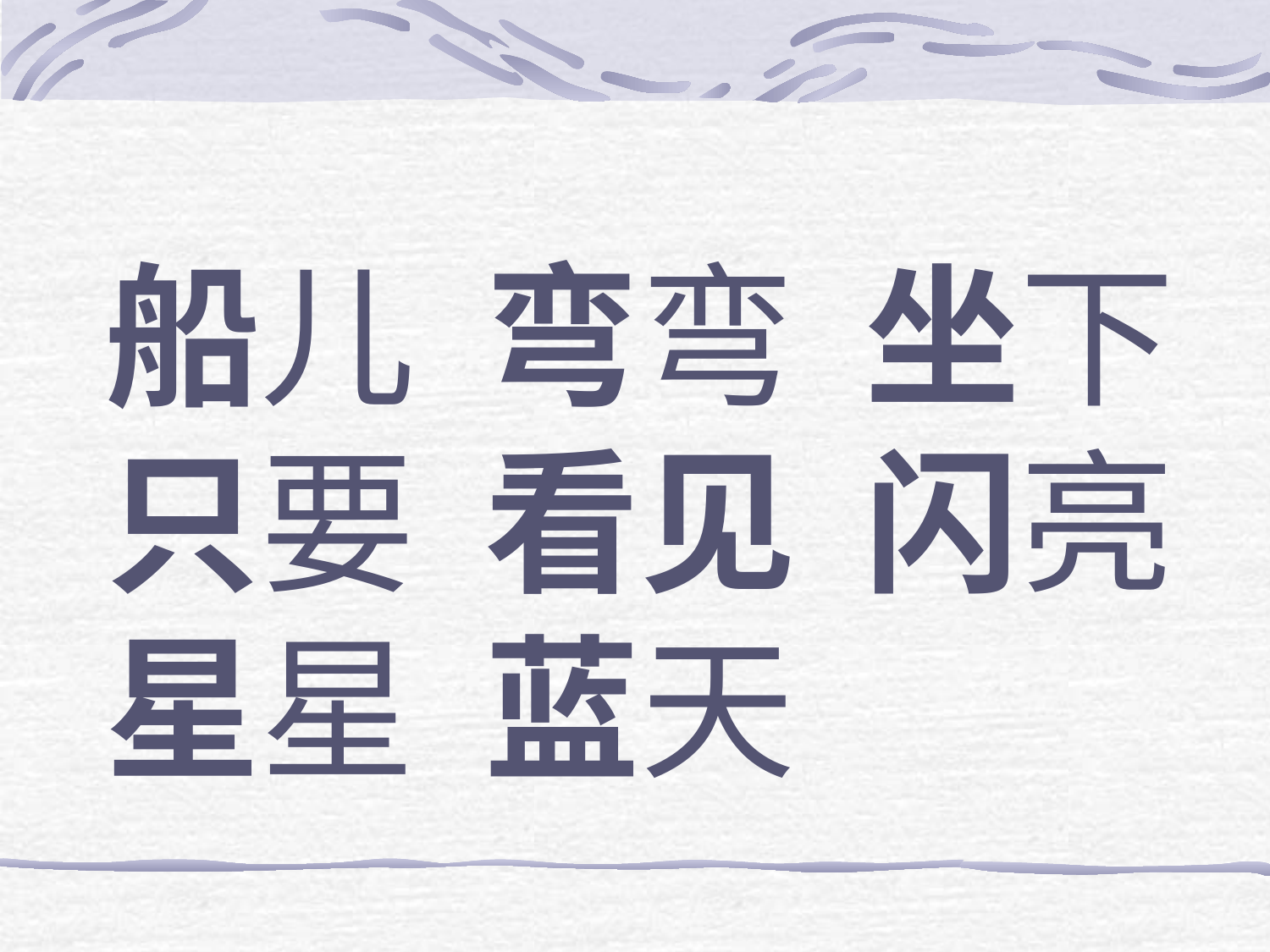

船儿  弯弯  坐下
只要  看见  闪亮
星星  蓝天